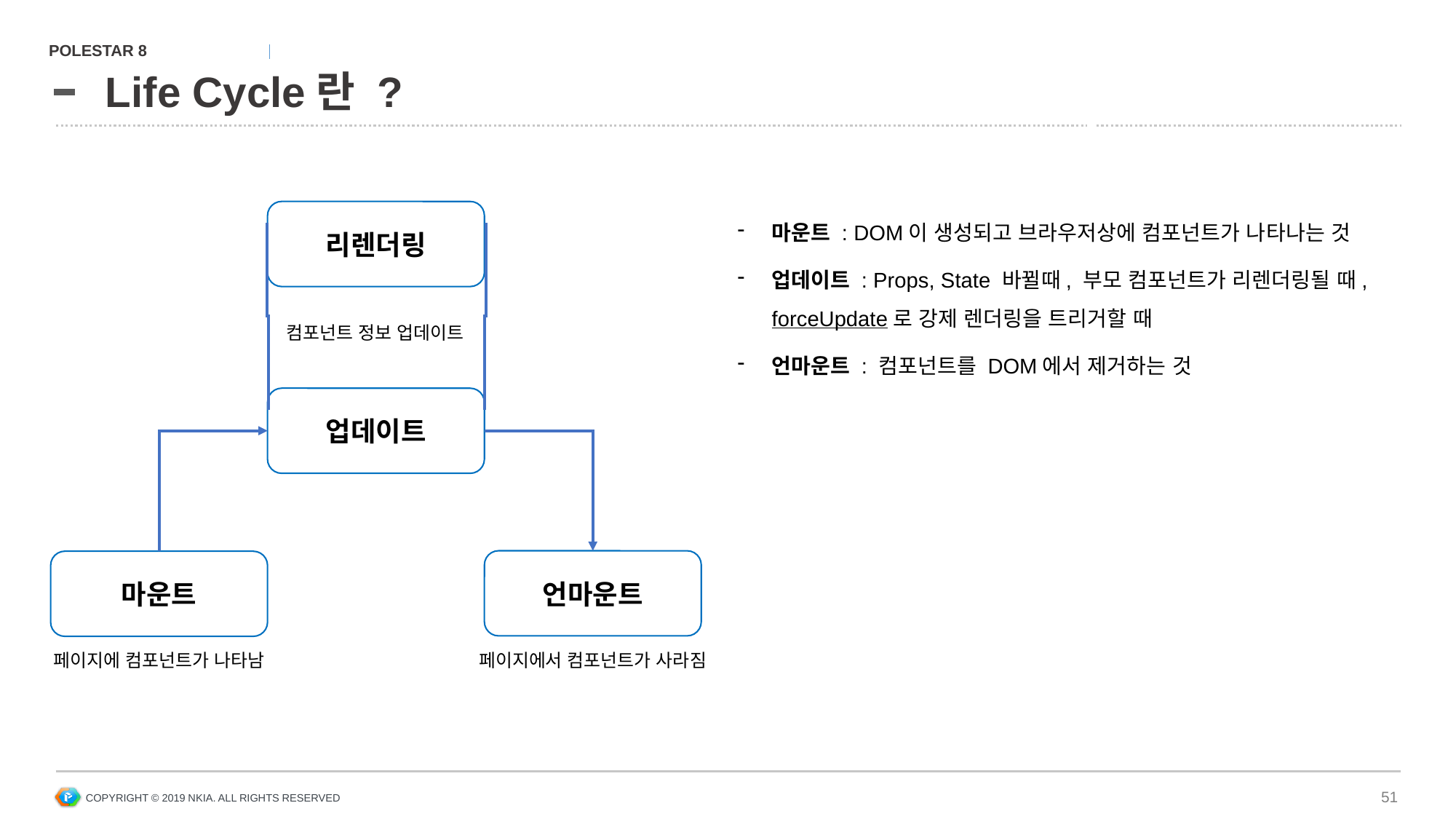

# Life Cycle란 ?
리렌더링
마운트 : DOM이 생성되고 브라우저상에 컴포넌트가 나타나는 것
업데이트 : Props, State 바뀔때, 부모 컴포넌트가 리렌더링될 때, forceUpdate로 강제 렌더링을 트리거할 때
언마운트 : 컴포넌트를 DOM에서 제거하는 것
컴포넌트 정보 업데이트
업데이트
언마운트
마운트
페이지에 컴포넌트가 나타남
페이지에서 컴포넌트가 사라짐